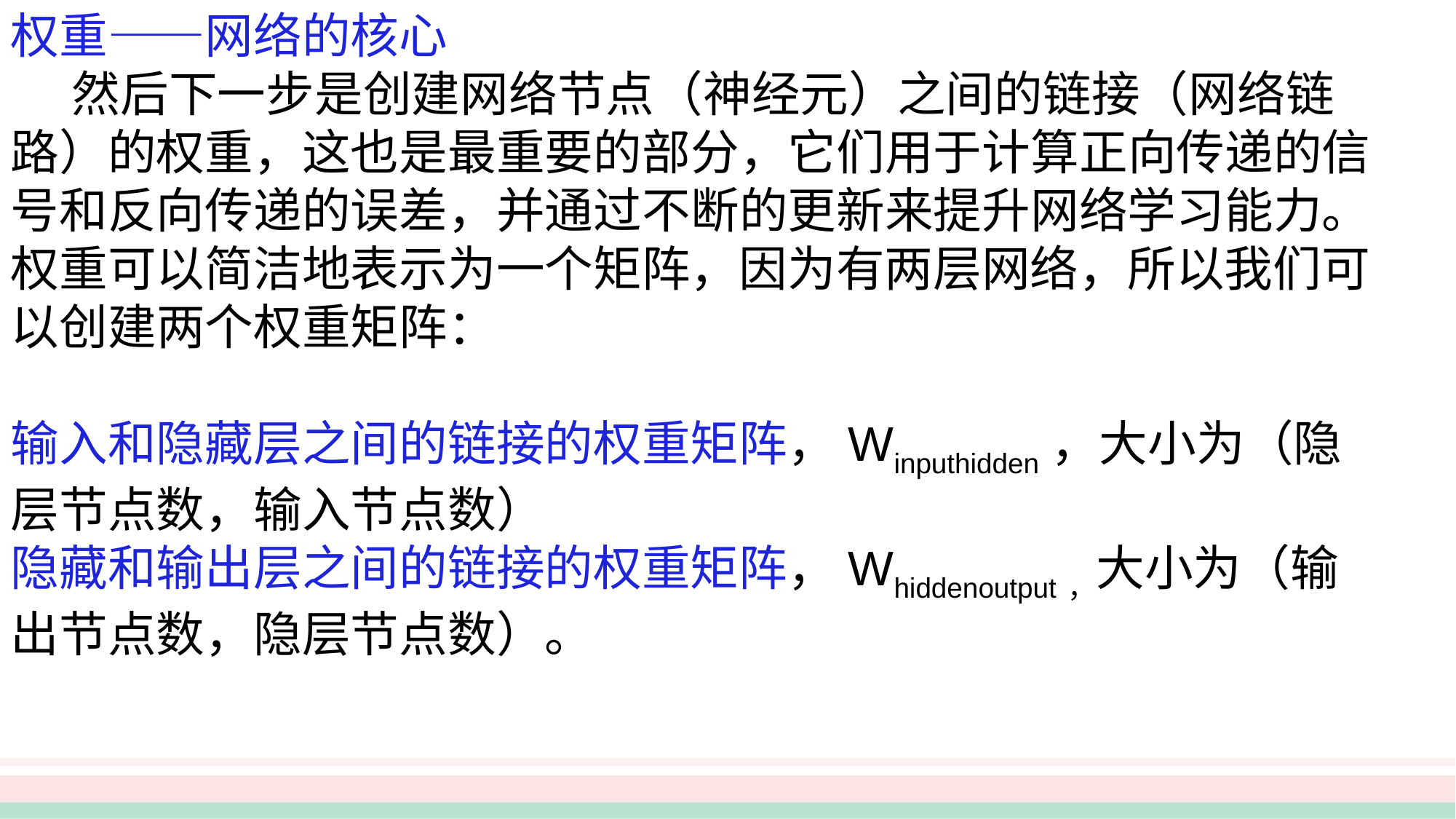

权重——网络的核心
  然后下一步是创建网络节点（神经元）之间的链接（网络链路）的权重，这也是最重要的部分，它们用于计算正向传递的信号和反向传递的误差，并通过不断的更新来提升网络学习能力。权重可以简洁地表示为一个矩阵，因为有两层网络，所以我们可以创建两个权重矩阵：

输入和隐藏层之间的链接的权重矩阵，Winputhidden，大小为（隐层节点数，输入节点数）
隐藏和输出层之间的链接的权重矩阵，Whiddenoutput，大小为（输出节点数，隐层节点数）。